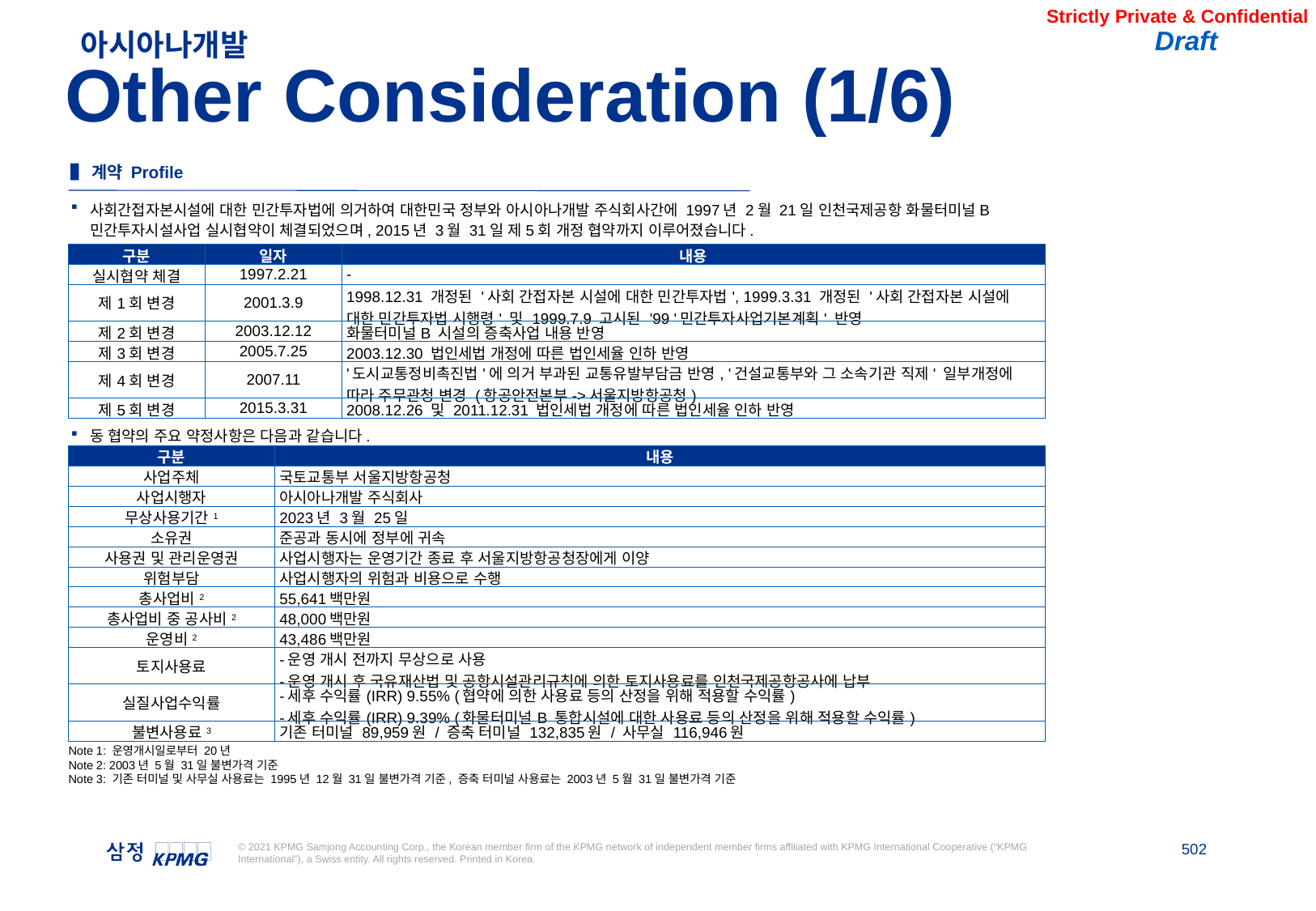

아시아나개발
Other Consideration (1/6)
▌계약 Profile

사회간접자본시설에 대한 민간투자법에 의거하여 대한민국 정부와 아시아나개발 주식회사간에 1997년 2월 21일 인천국제공항 화물터미널B 민간투자시설사업 실시협약이 체결되었으며, 2015년 3월 31일 제5회 개정 협약까지 이루어졌습니다.
| 구분 | 일자 | 내용 |
| --- | --- | --- |
| 실시협약 체결 | 1997.2.21 | - |
| 제1회 변경 | 2001.3.9 | 1998.12.31 개정된 '사회 간접자본 시설에 대한 민간투자법', 1999.3.31 개정된 '사회 간접자본 시설에 대한 민간투자법 시행령' 및 1999.7.9 고시된 '99 '민간투자사업기본계획' 반영 |
| 제2회 변경 | 2003.12.12 | 화물터미널B 시설의 증축사업 내용 반영 |
| 제3회 변경 | 2005.7.25 | 2003.12.30 법인세법 개정에 따른 법인세율 인하 반영 |
| 제4회 변경 | 2007.11 | '도시교통정비촉진법'에 의거 부과된 교통유발부담금 반영, '건설교통부와 그 소속기관 직제' 일부개정에 따라 주무관청 변경 (항공안전본부->서울지방항공청) |
| 제5회 변경 | 2015.3.31 | 2008.12.26 및 2011.12.31 법인세법 개정에 따른 법인세율 인하 반영 |
동 협약의 주요 약정사항은 다음과 같습니다.
| 구분 | 내용 |
| --- | --- |
| 사업주체 | 국토교통부 서울지방항공청 |
| 사업시행자 | 아시아나개발 주식회사 |
| 무상사용기간1 | 2023년 3월 25일 |
| 소유권 | 준공과 동시에 정부에 귀속 |
| 사용권 및 관리운영권 | 사업시행자는 운영기간 종료 후 서울지방항공청장에게 이양 |
| 위험부담 | 사업시행자의 위험과 비용으로 수행 |
| 총사업비2 | 55,641백만원 |
| 총사업비 중 공사비2 | 48,000백만원 |
| 운영비2 | 43,486백만원 |
| 토지사용료 | -운영 개시 전까지 무상으로 사용 -운영 개시 후 국유재산법 및 공항시설관리규칙에 의한 토지사용료를 인천국제공항공사에 납부 |
| 실질사업수익률 | -세후 수익률(IRR) 9.55% (협약에 의한 사용료 등의 산정을 위해 적용할 수익률) -세후 수익률(IRR) 9.39% (화물터미널B 통합시설에 대한 사용료 등의 산정을 위해 적용할 수익률) |
| 불변사용료3 | 기존 터미널 89,959원 / 증축 터미널 132,835원 / 사무실 116,946원 |
Note 1: 운영개시일로부터 20년
Note 2: 2003년 5월 31일 불변가격 기준
Note 3: 기존 터미널 및 사무실 사용료는 1995년 12월 31일 불변가격 기준, 증축 터미널 사용료는 2003년 5월 31일 불변가격 기준